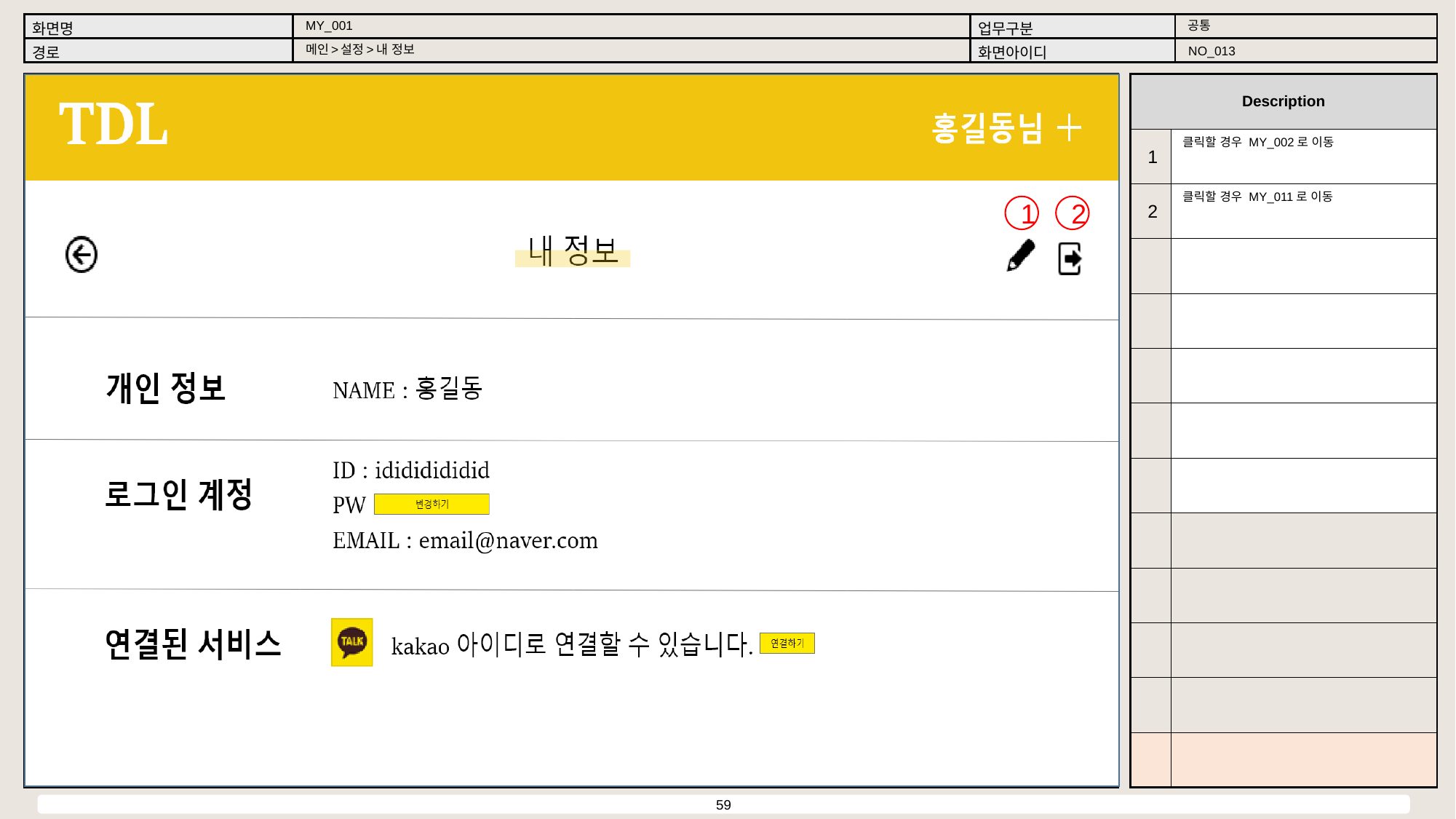

공통
MY_001
메인>설정>내 정보
NO_013

클릭할 경우 MY_002로 이동
1
클릭할 경우 MY_011로 이동
2
1
2